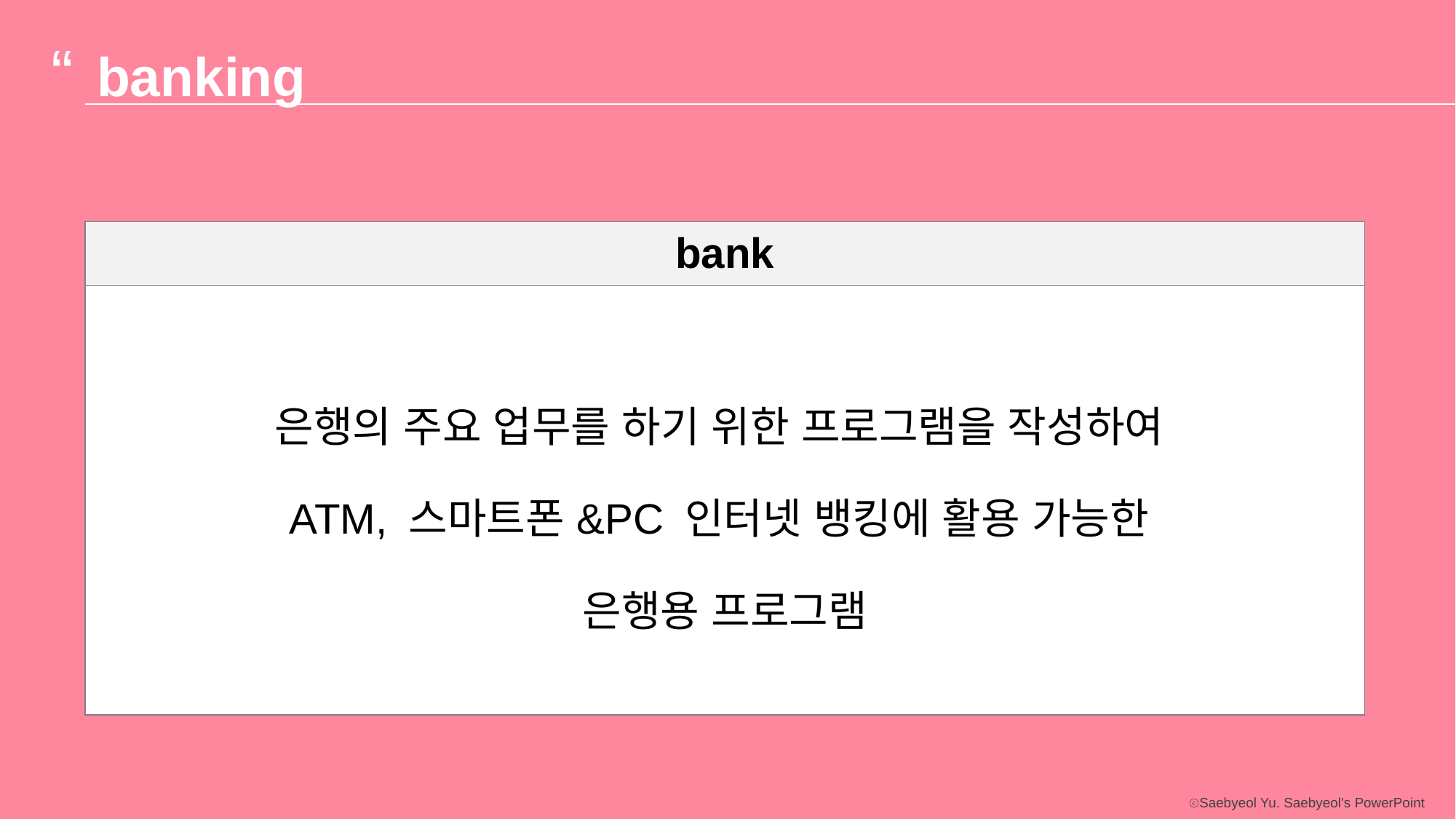

“
banking
| bank |
| --- |
| 은행의 주요 업무를 하기 위한 프로그램을 작성하여 ATM, 스마트폰&PC 인터넷 뱅킹에 활용 가능한 은행용 프로그램 |